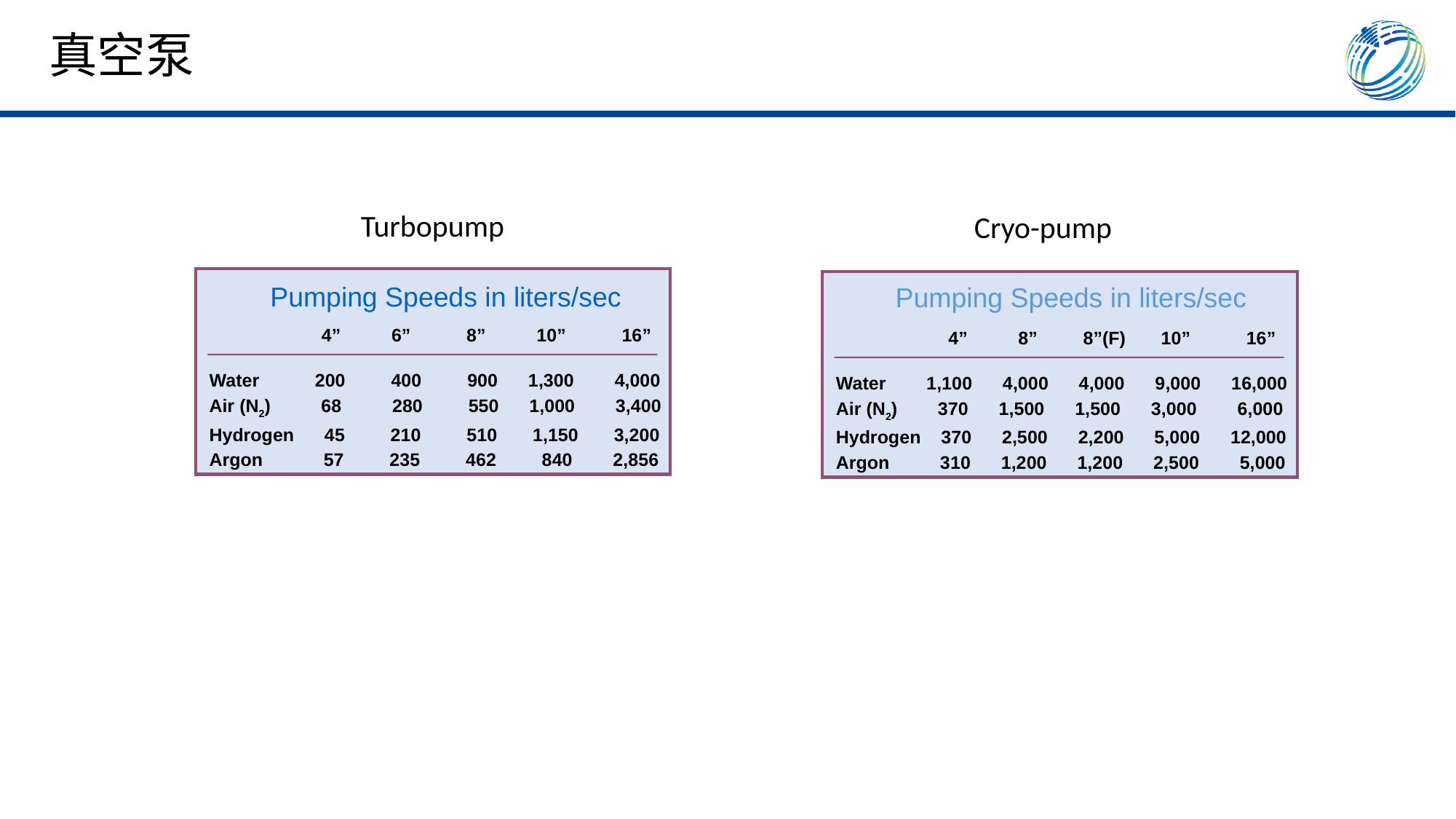

真空泵
Turbopump
Cryo-pump

Pumping Speeds in liters/sec
Pumping Speeds in liters/sec
	              4”          6”           8”          10”           16”

Water           200         400         900      1,300        4,000
Air (N2)          68          280         550      1,000        3,400
Hydrogen      45         210         510       1,150       3,200
Argon            57         235         462         840        2,856
	              4”          8”         8”(F)       10”           16”

Water        1,100      4,000      4,000      9,000      16,000
Air (N2)        370      1,500      1,500      3,000        6,000
Hydrogen    370      2,500      2,200      5,000      12,000
Argon          310      1,200      1,200      2,500        5,000